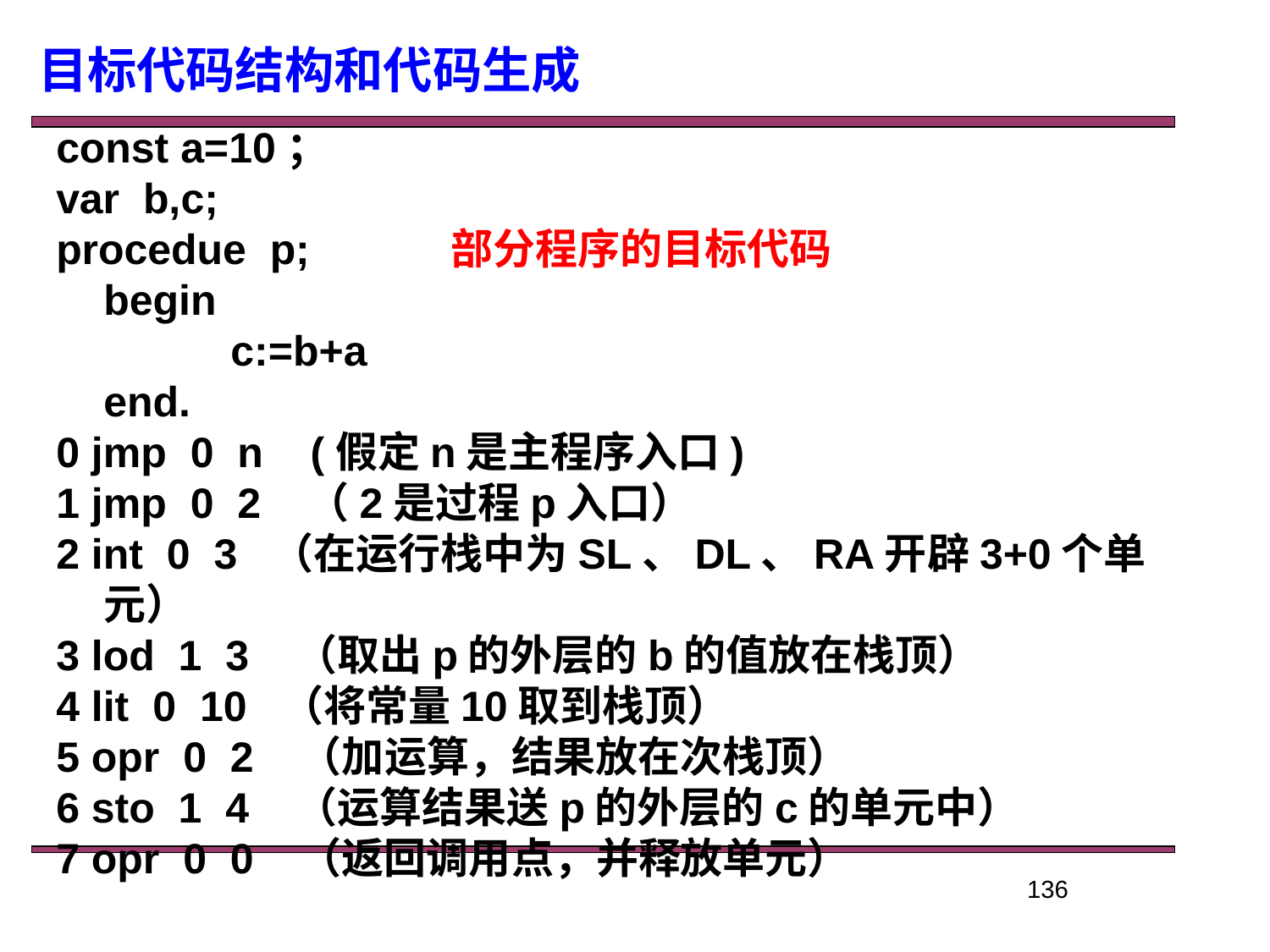

目标代码结构和代码生成
const a=10；
var  b,c;
procedue  p;           部分程序的目标代码
	begin
		c:=b+a
	end.
0 jmp  0  n    (假定n是主程序入口)
1 jmp  0  2   （2是过程p入口）
2 int  0  3  （在运行栈中为SL、DL、RA开辟3+0个单元）
3 lod  1  3   （取出p的外层的b的值放在栈顶）
4 lit  0  10  （将常量10取到栈顶）
5 opr  0  2   （加运算，结果放在次栈顶）
6 sto  1  4   （运算结果送p的外层的c的单元中）
7 opr  0  0   （返回调用点，并释放单元）

136